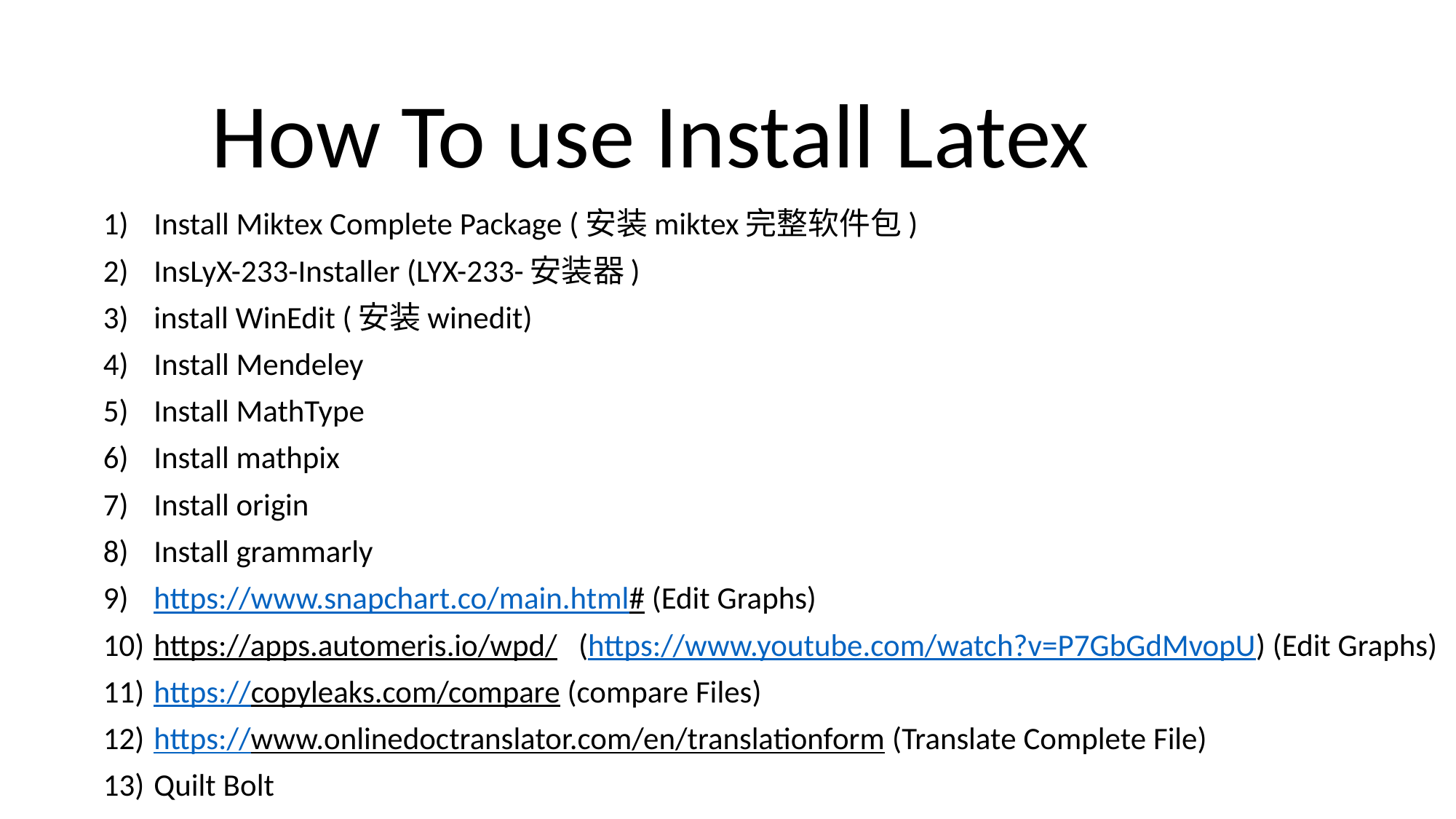

# How To use Install Latex
Install Miktex Complete Package (安装miktex完整软件包)
InsLyX-233-Installer (LYX-233-安装器)
install WinEdit (安装winedit)
Install Mendeley
Install MathType
Install mathpix
Install origin
Install grammarly
https://www.snapchart.co/main.html# (Edit Graphs)
https://apps.automeris.io/wpd/   (https://www.youtube.com/watch?v=P7GbGdMvopU) (Edit Graphs)
https://copyleaks.com/compare (compare Files)
https://www.onlinedoctranslator.com/en/translationform (Translate Complete File)
Quilt Bolt